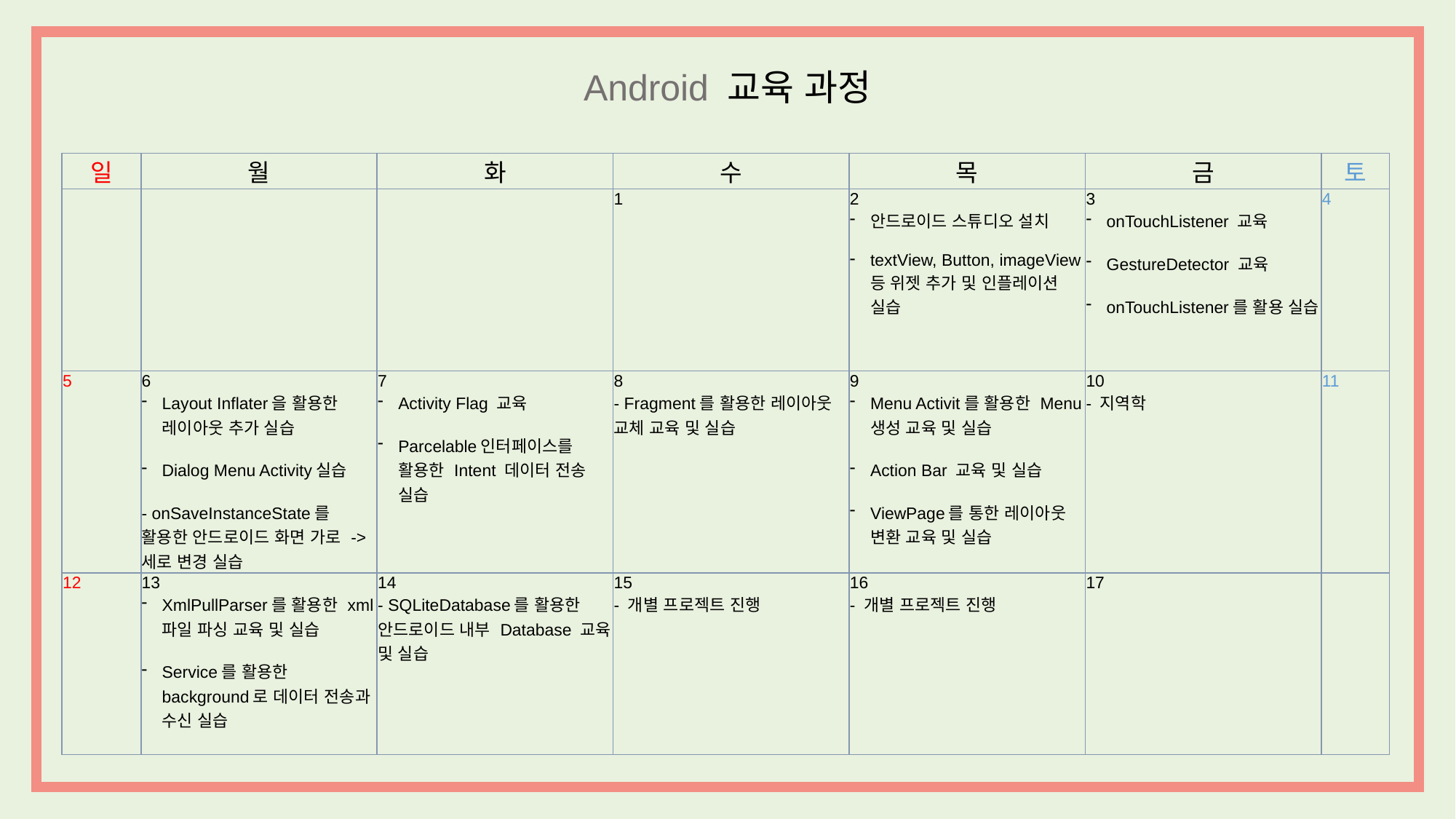

Android 교육 과정
| 일 | 월 | 화 | 수 | 목 | 금 | 토 |
| --- | --- | --- | --- | --- | --- | --- |
|  |  |  | 1 | 2 안드로이드 스튜디오 설치 textView, Button, imageView 등 위젯 추가 및 인플레이션 실습 | 3 onTouchListener 교육 GestureDetector 교육 onTouchListener를 활용 실습 | 4 |
| 5 | 6 Layout Inflater을 활용한 레이아웃 추가 실습 Dialog Menu Activity실습 - onSaveInstanceState를 활용한 안드로이드 화면 가로 -> 세로 변경 실습 | 7 Activity Flag 교육 Parcelable인터페이스를 활용한 Intent 데이터 전송 실습 | 8 - Fragment를 활용한 레이아웃 교체 교육 및 실습 | 9 Menu Activit를 활용한 Menu 생성 교육 및 실습 Action Bar 교육 및 실습 ViewPage를 통한 레이아웃 변환 교육 및 실습 | 10 - 지역학 | 11 |
| 12 | 13 XmlPullParser를 활용한 xml파일 파싱 교육 및 실습 Service를 활용한 background로 데이터 전송과 수신 실습 | 14 - SQLiteDatabase를 활용한 안드로이드 내부 Database 교육 및 실습 | 15 - 개별 프로젝트 진행 | 16 - 개별 프로젝트 진행 | 17 |  |